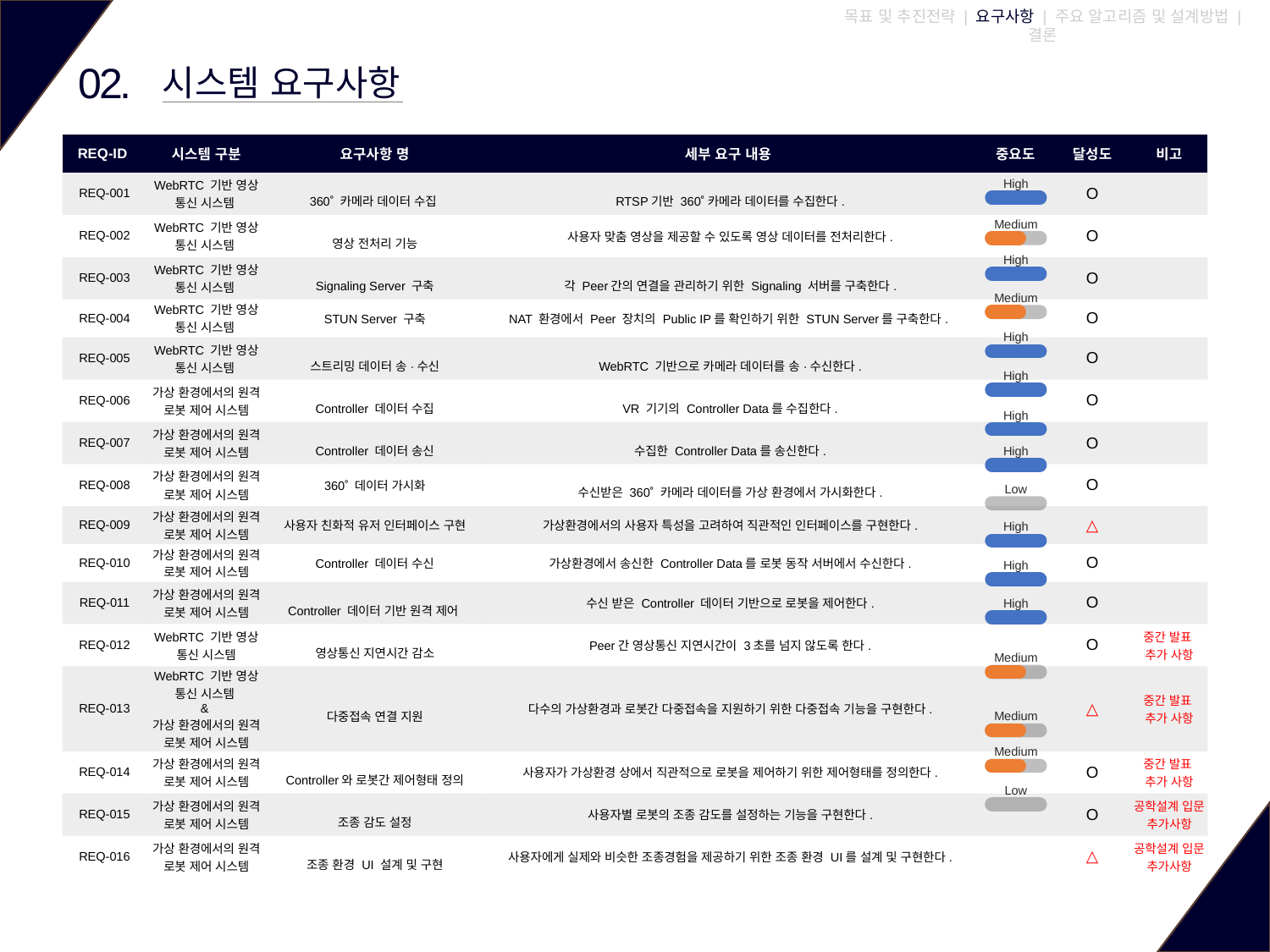

목표 및 추진전략 | 요구사항 | 주요 알고리즘 및 설계방법 | 결론
02.
시스템 요구사항
| REQ-ID | 시스템 구분 | 요구사항 명 | 세부 요구 내용 | 중요도 | 달성도 | 비고 |
| --- | --- | --- | --- | --- | --- | --- |
| REQ-001 | WebRTC 기반 영상 통신 시스템 | 360˚ 카메라 데이터 수집 | RTSP기반 360˚카메라 데이터를 수집한다. |  | O |  |
| REQ-002 | WebRTC 기반 영상 통신 시스템 | 영상 전처리 기능 | 사용자 맞춤 영상을 제공할 수 있도록 영상 데이터를 전처리한다. |  | O |  |
| REQ-003 | WebRTC 기반 영상 통신 시스템 | Signaling Server 구축 | 각 Peer간의 연결을 관리하기 위한 Signaling 서버를 구축한다. |  | O |  |
| REQ-004 | WebRTC 기반 영상 통신 시스템 | STUN Server 구축 | NAT 환경에서 Peer 장치의 Public IP를 확인하기 위한 STUN Server를 구축한다. |  | O |  |
| REQ-005 | WebRTC 기반 영상 통신 시스템 | 스트리밍 데이터 송·수신 | WebRTC 기반으로 카메라 데이터를 송·수신한다. |  | O |  |
| REQ-006 | 가상 환경에서의 원격 로봇 제어 시스템 | Controller 데이터 수집 | VR 기기의 Controller Data를 수집한다. |  | O |  |
| REQ-007 | 가상 환경에서의 원격 로봇 제어 시스템 | Controller 데이터 송신 | 수집한 Controller Data를 송신한다. |  | O |  |
| REQ-008 | 가상 환경에서의 원격 로봇 제어 시스템 | 360˚ 데이터 가시화 | 수신받은 360˚ 카메라 데이터를 가상 환경에서 가시화한다. |  | O |  |
| REQ-009 | 가상 환경에서의 원격 로봇 제어 시스템 | 사용자 친화적 유저 인터페이스 구현 | 가상환경에서의 사용자 특성을 고려하여 직관적인 인터페이스를 구현한다. |  | △ |  |
| REQ-010 | 가상 환경에서의 원격 로봇 제어 시스템 | Controller 데이터 수신 | 가상환경에서 송신한 Controller Data를 로봇 동작 서버에서 수신한다. |  | O |  |
| REQ-011 | 가상 환경에서의 원격 로봇 제어 시스템 | Controller 데이터 기반 원격 제어 | 수신 받은 Controller 데이터 기반으로 로봇을 제어한다. |  | O |  |
| REQ-012 | WebRTC 기반 영상 통신 시스템 | 영상통신 지연시간 감소 | Peer간 영상통신 지연시간이 3초를 넘지 않도록 한다. |  | O | 중간 발표 추가 사항 |
| REQ-013 | WebRTC 기반 영상 통신 시스템 & 가상 환경에서의 원격 로봇 제어 시스템 | 다중접속 연결 지원 | 다수의 가상환경과 로봇간 다중접속을 지원하기 위한 다중접속 기능을 구현한다. |  | △ | 중간 발표 추가 사항 |
| REQ-014 | 가상 환경에서의 원격 로봇 제어 시스템 | Controller와 로봇간 제어형태 정의 | 사용자가 가상환경 상에서 직관적으로 로봇을 제어하기 위한 제어형태를 정의한다. |  | O | 중간 발표 추가 사항 |
| REQ-015 | 가상 환경에서의 원격 로봇 제어 시스템 | 조종 감도 설정 | 사용자별 로봇의 조종 감도를 설정하는 기능을 구현한다. |  | O | 공학설계 입문 추가사항 |
| REQ-016 | 가상 환경에서의 원격 로봇 제어 시스템 | 조종 환경 UI 설계 및 구현 | 사용자에게 실제와 비슷한 조종경험을 제공하기 위한 조종 환경 UI를 설계 및 구현한다. |  | △ | 공학설계 입문 추가사항 |
High
Medium
High
Medium
High
High
High
High
Low
High
High
High
Medium
Medium
Medium
Low